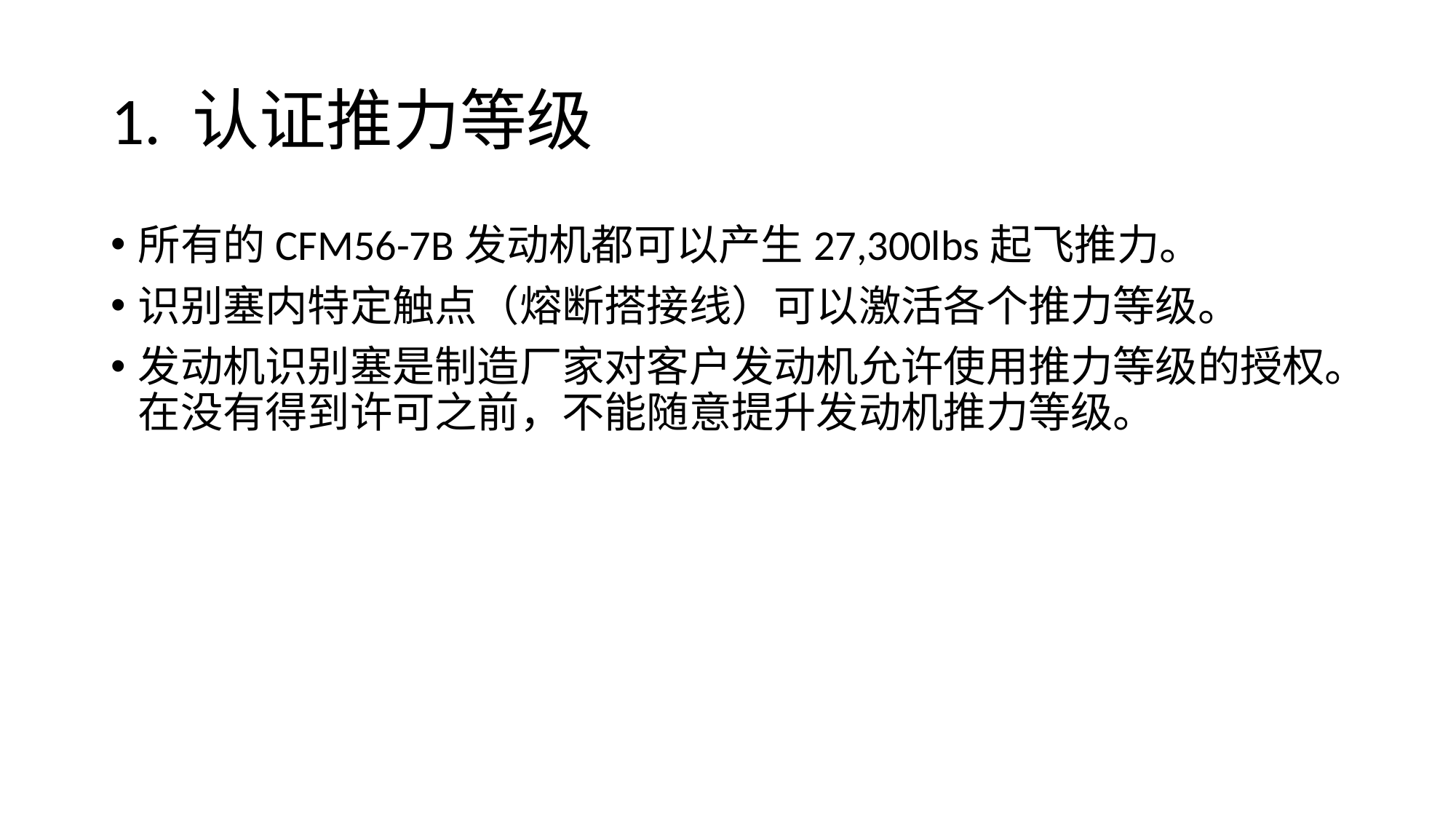

# 1. 认证推力等级
所有的CFM56-7B发动机都可以产生27,300lbs起飞推力。
识别塞内特定触点（熔断搭接线）可以激活各个推力等级。
发动机识别塞是制造厂家对客户发动机允许使用推力等级的授权。在没有得到许可之前，不能随意提升发动机推力等级。